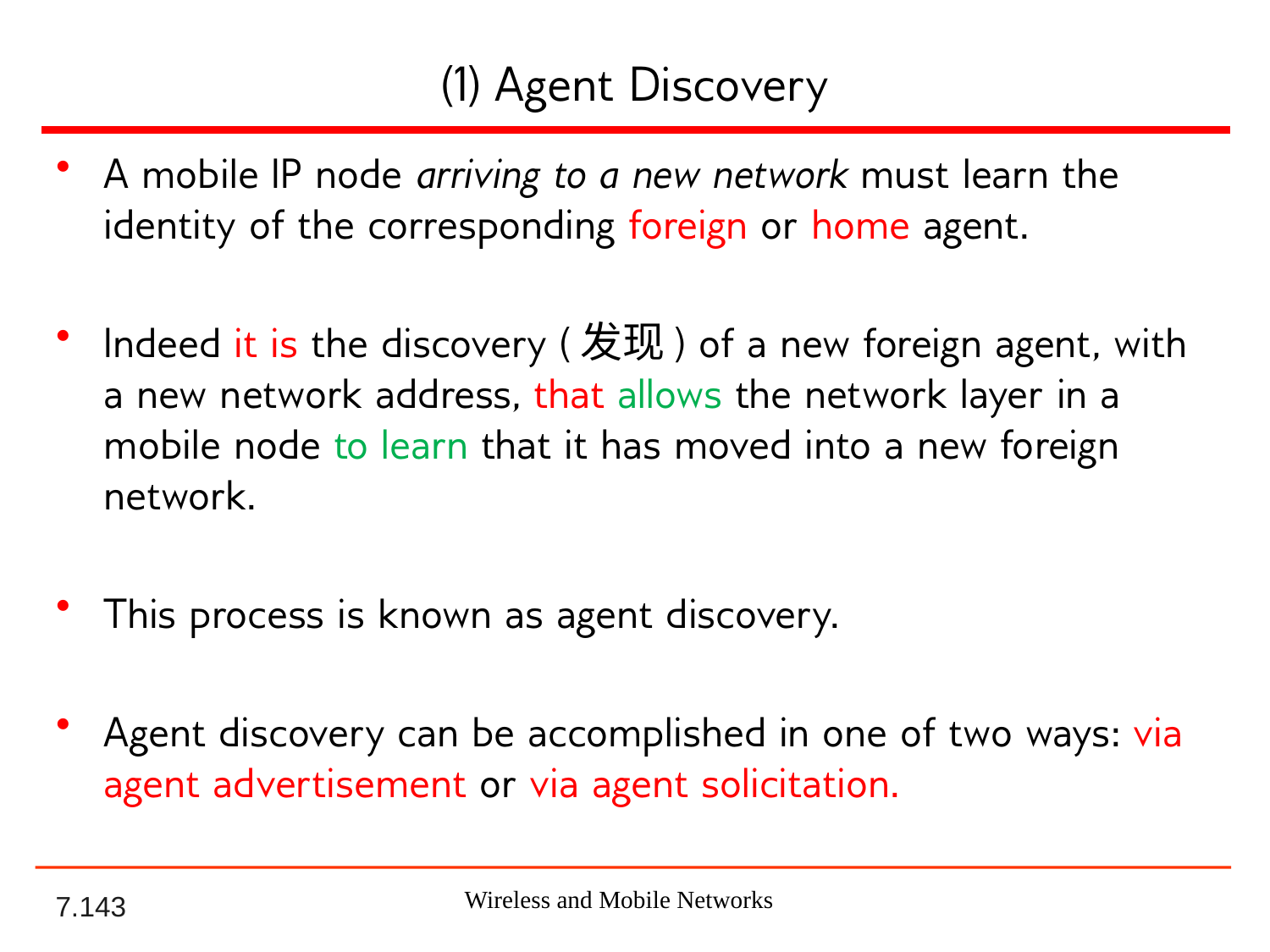

(1) Agent Discovery
A mobile IP node arriving to a new network must learn the identity of the corresponding foreign or home agent.

Indeed it is the discovery (发现) of a new foreign agent, with a new network address, that allows the network layer in a mobile node to learn that it has moved into a new foreign network.

This process is known as agent discovery.

Agent discovery can be accomplished in one of two ways: via agent advertisement or via agent solicitation.